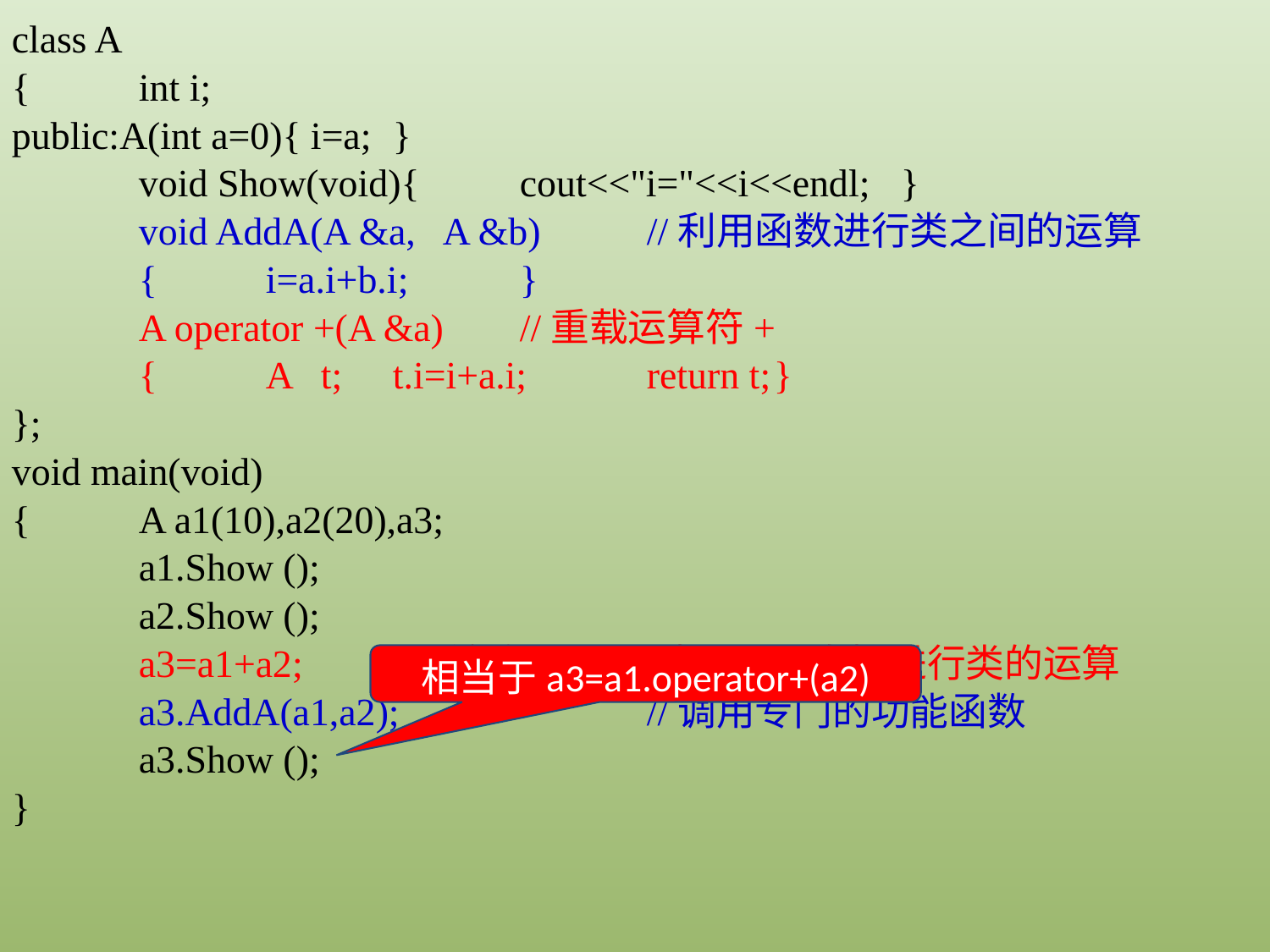

class A
{	int i;
public:A(int a=0){ i=a;	}
	void Show(void){	cout<<"i="<<i<<endl;	}
	void AddA(A &a,   A &b)	//利用函数进行类之间的运算
	{	i=a.i+b.i;	}
	A operator +(A &a)	//重载运算符+
	{	A   t;	t.i=i+a.i;	return t;	}
};
void main(void)
{	A a1(10),a2(20),a3;
	a1.Show ();
	a2.Show ();
	a3=a1+a2;	//重新解释了加法，可以直接进行类的运算
	a3.AddA(a1,a2);		//调用专门的功能函数
	a3.Show ();
}
相当于a3=a1.operator+(a2)
844